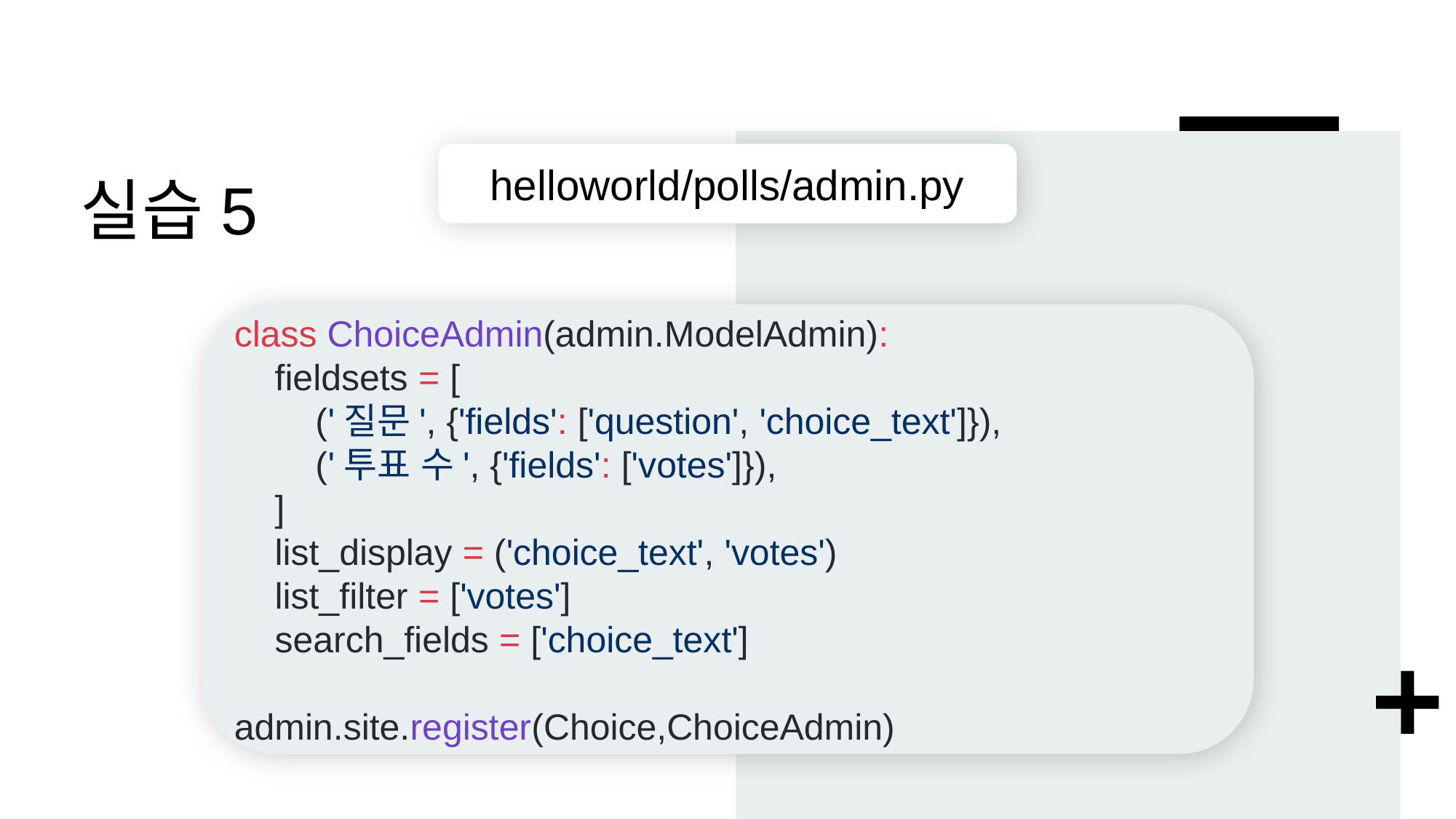

# 실습5
helloworld/polls/admin.py
class ChoiceAdmin(admin.ModelAdmin):
    fieldsets = [
        ('질문', {'fields': ['question', 'choice_text']}),
        ('투표 수', {'fields': ['votes']}),
    ]
    list_display = ('choice_text', 'votes')
    list_filter = ['votes']
    search_fields = ['choice_text']
admin.site.register(Choice,ChoiceAdmin)